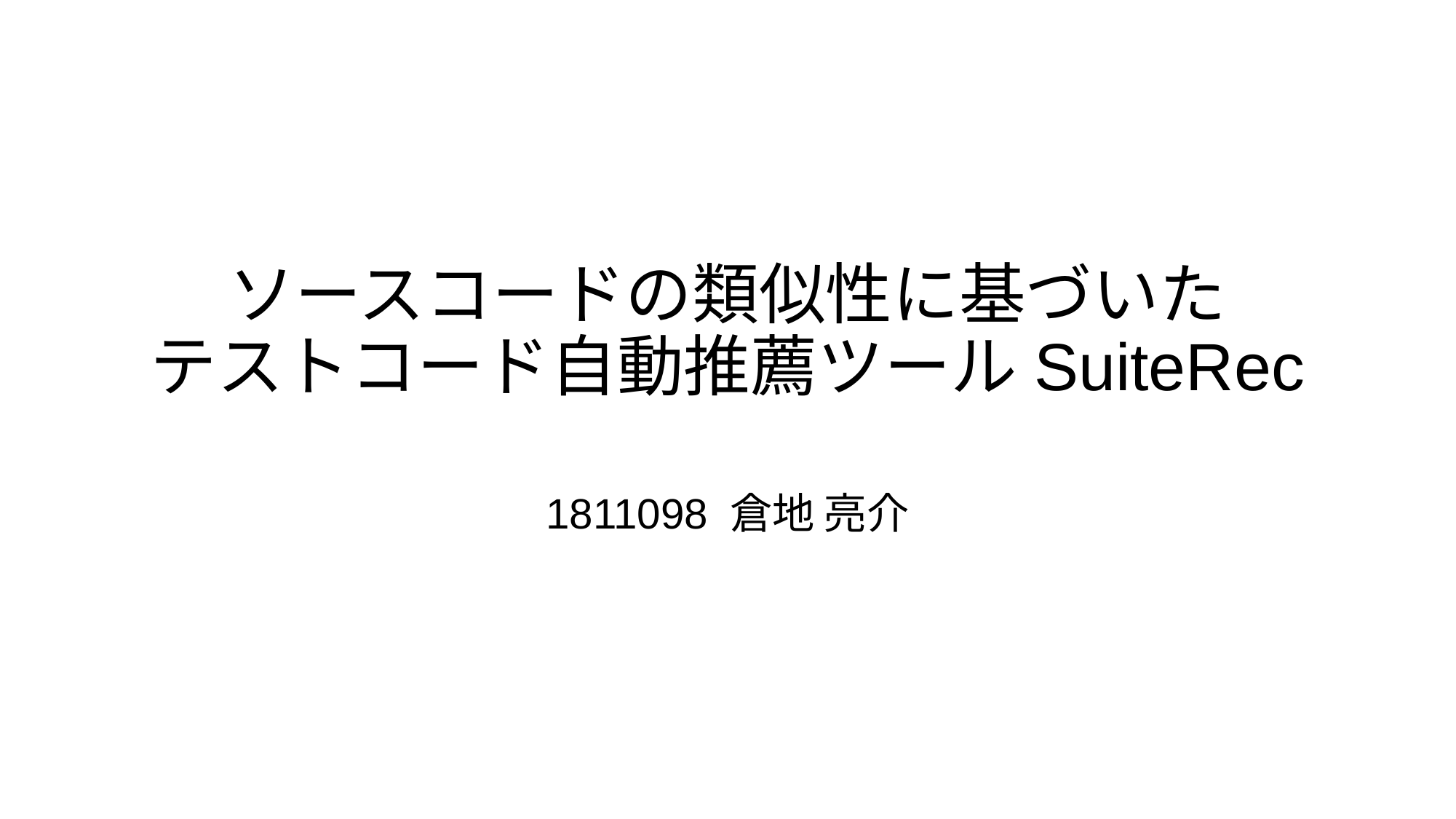

# ソースコードの類似性に基づいた テストコード自動推薦ツールSuiteRec
1811098 倉地 亮介